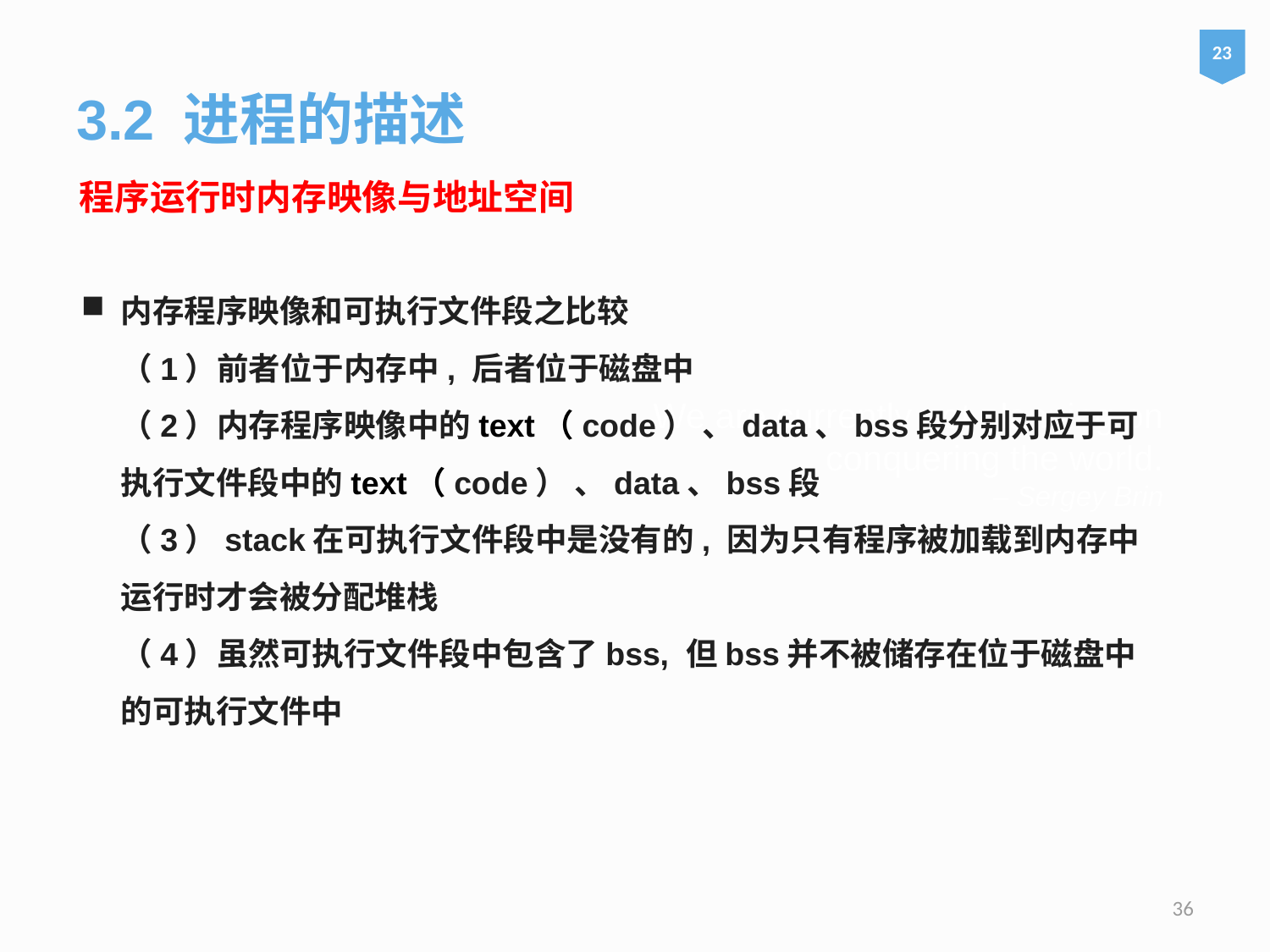

23
3.2 进程的描述
程序运行时内存映像与地址空间
内存程序映像和可执行文件段之比较
（1）前者位于内存中, 后者位于磁盘中
（2）内存程序映像中的text（code） 、data、bss段分别对应于可执行文件段中的text（code） 、data、bss段
（3）stack在可执行文件段中是没有的, 因为只有程序被加载到内存中运行时才会被分配堆栈
（4）虽然可执行文件段中包含了bss, 但bss并不被储存在位于磁盘中的可执行文件中
# We are currently not planning on conquering the world. – Sergey Brin
36